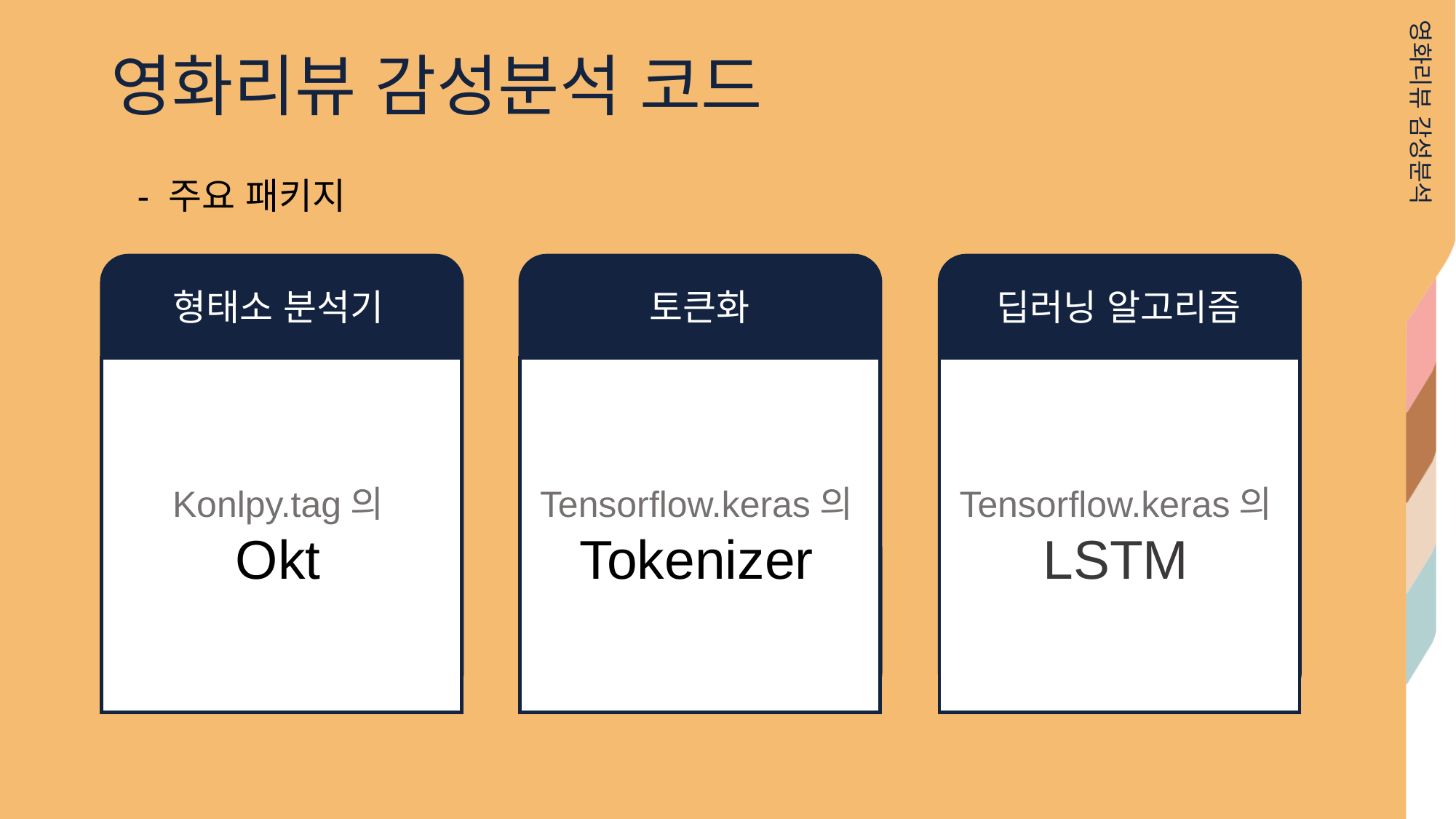

영화리뷰 감성분석 코드
영화리뷰 감성분석
- 주요 패키지

형태소 분석기
토큰화
딥러닝 알고리즘

Tensorflow.keras의 Tokenizer
Tensorflow.keras의 LSTM
Konlpy.tag의 Okt